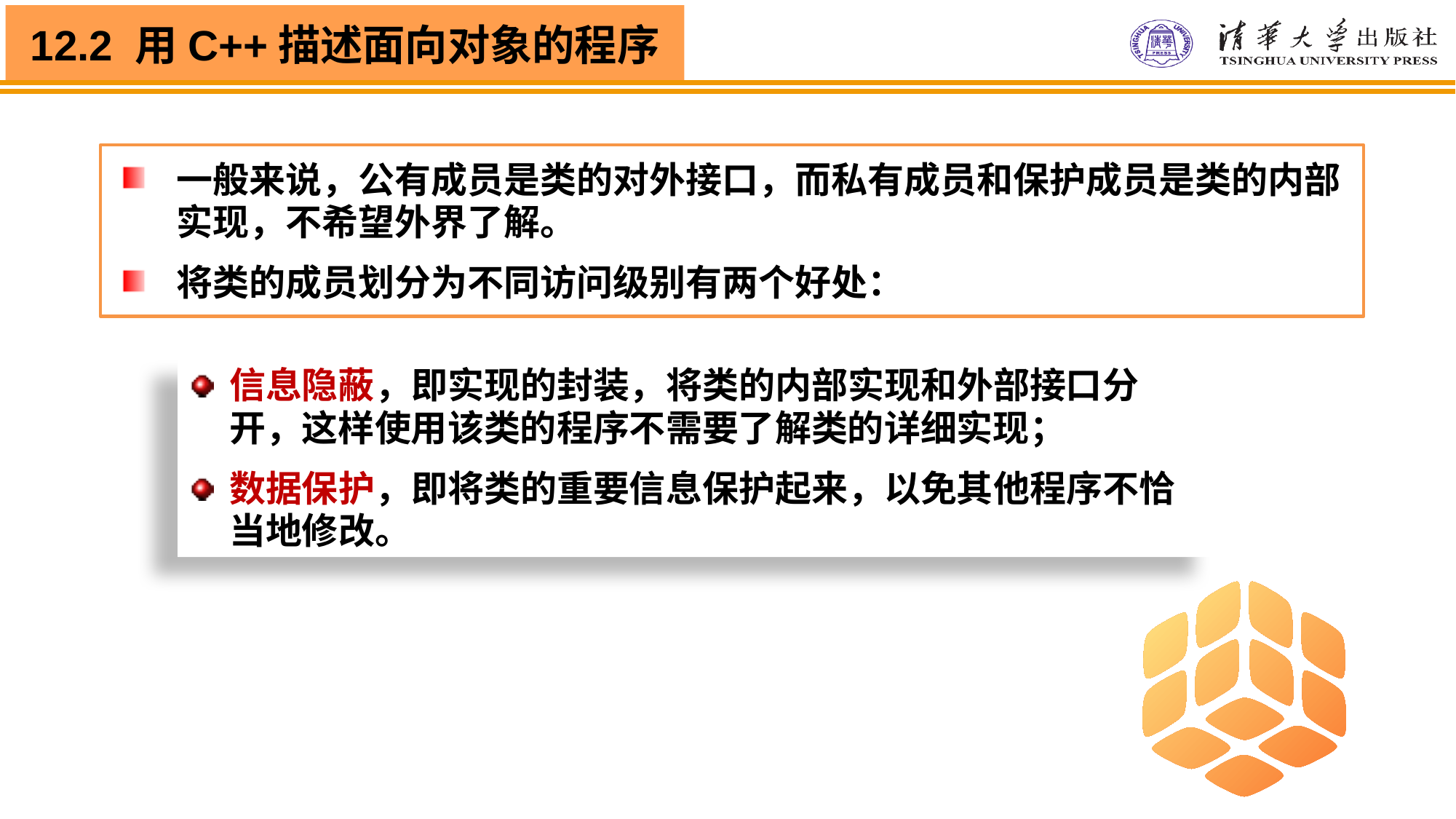

一般来说，公有成员是类的对外接口，而私有成员和保护成员是类的内部实现，不希望外界了解。
将类的成员划分为不同访问级别有两个好处：
信息隐蔽，即实现的封装，将类的内部实现和外部接口分开，这样使用该类的程序不需要了解类的详细实现；
数据保护，即将类的重要信息保护起来，以免其他程序不恰当地修改。